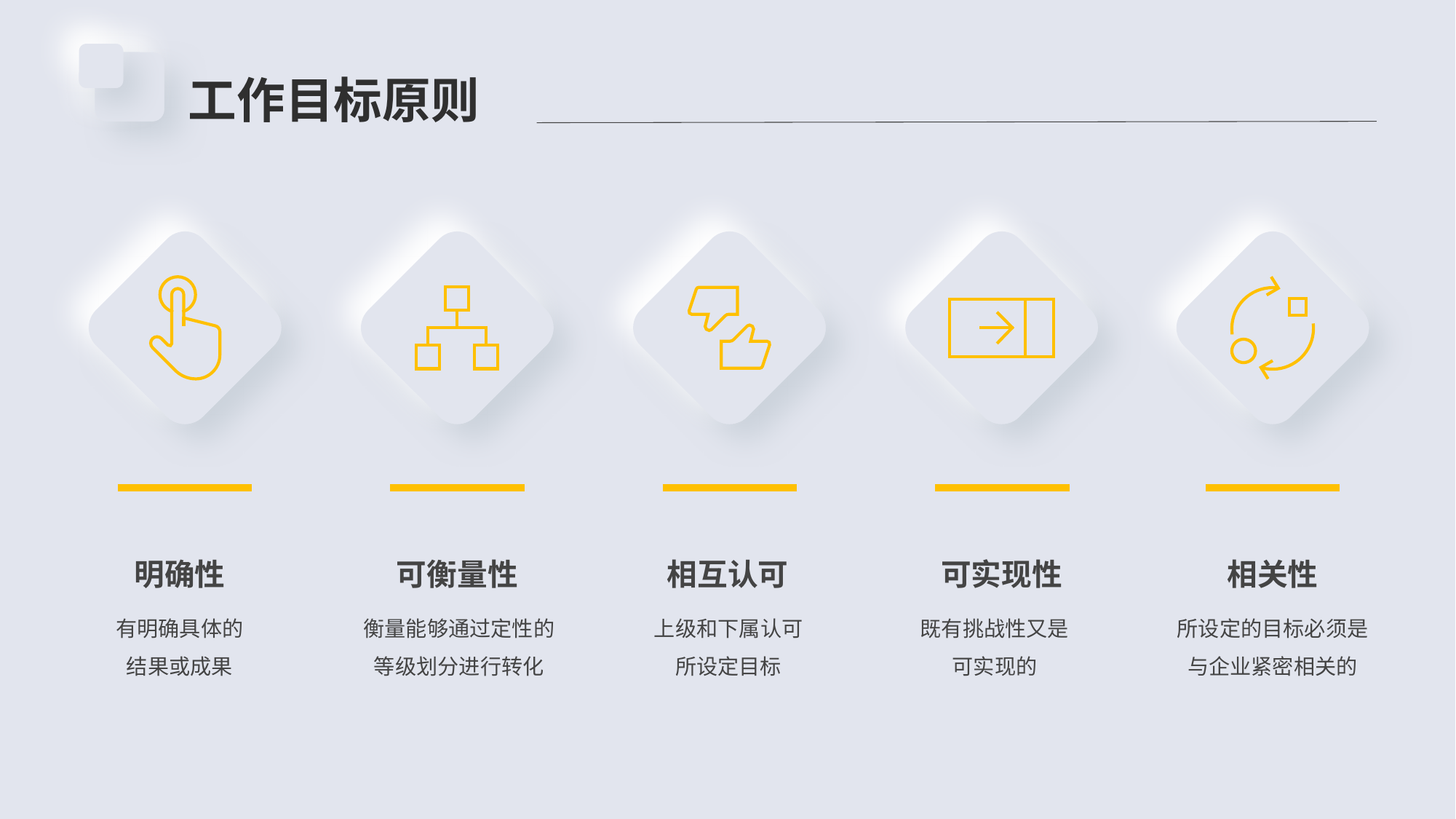

工作目标原则

明确性
可衡量性
相互认可
可实现性
相关性
衡量能够通过定性的等级划分进行转化
上级和下属认可
所设定目标

既有挑战性又是
可实现的
所设定的目标必须是与企业紧密相关的
有明确具体的
结果或成果